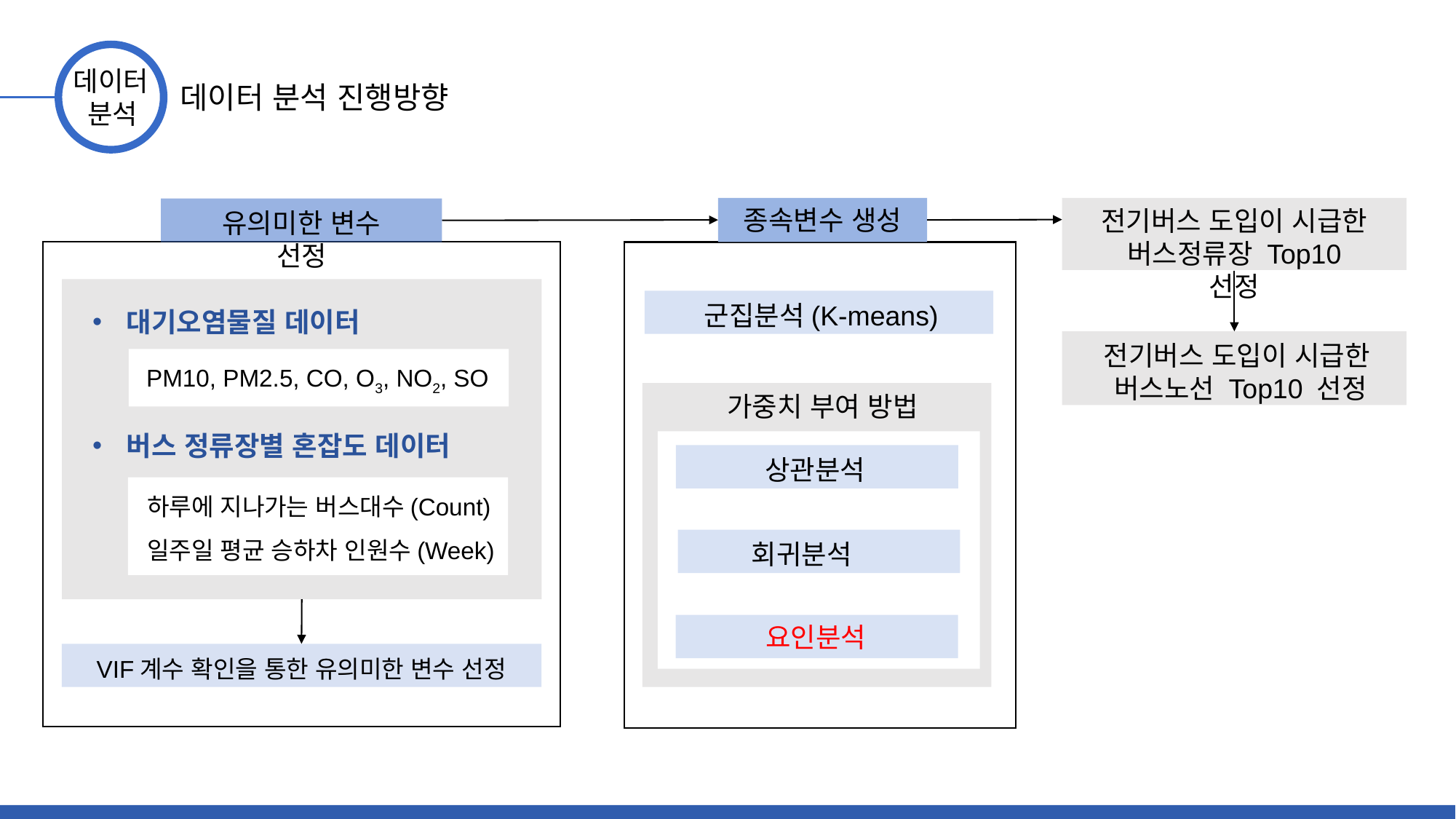

데이터
 분석
데이터 분석 진행방향

종속변수 생성

전기버스 도입이 시급한
버스정류장 Top10 선정

전기버스 도입이 시급한
버스노선 Top10 선정

유의미한 변수 선정

대기오염물질 데이터

버스 정류장별 혼잡도 데이터

군집분석(K-means)

PM10, PM2.5, CO, O3, NO2, SO

가중치 부여 방법

상관분석

회귀분석
요인분석

하루에 지나가는 버스대수(Count)
일주일 평균 승하차 인원수(Week)

VIF계수 확인을 통한 유의미한 변수 선정